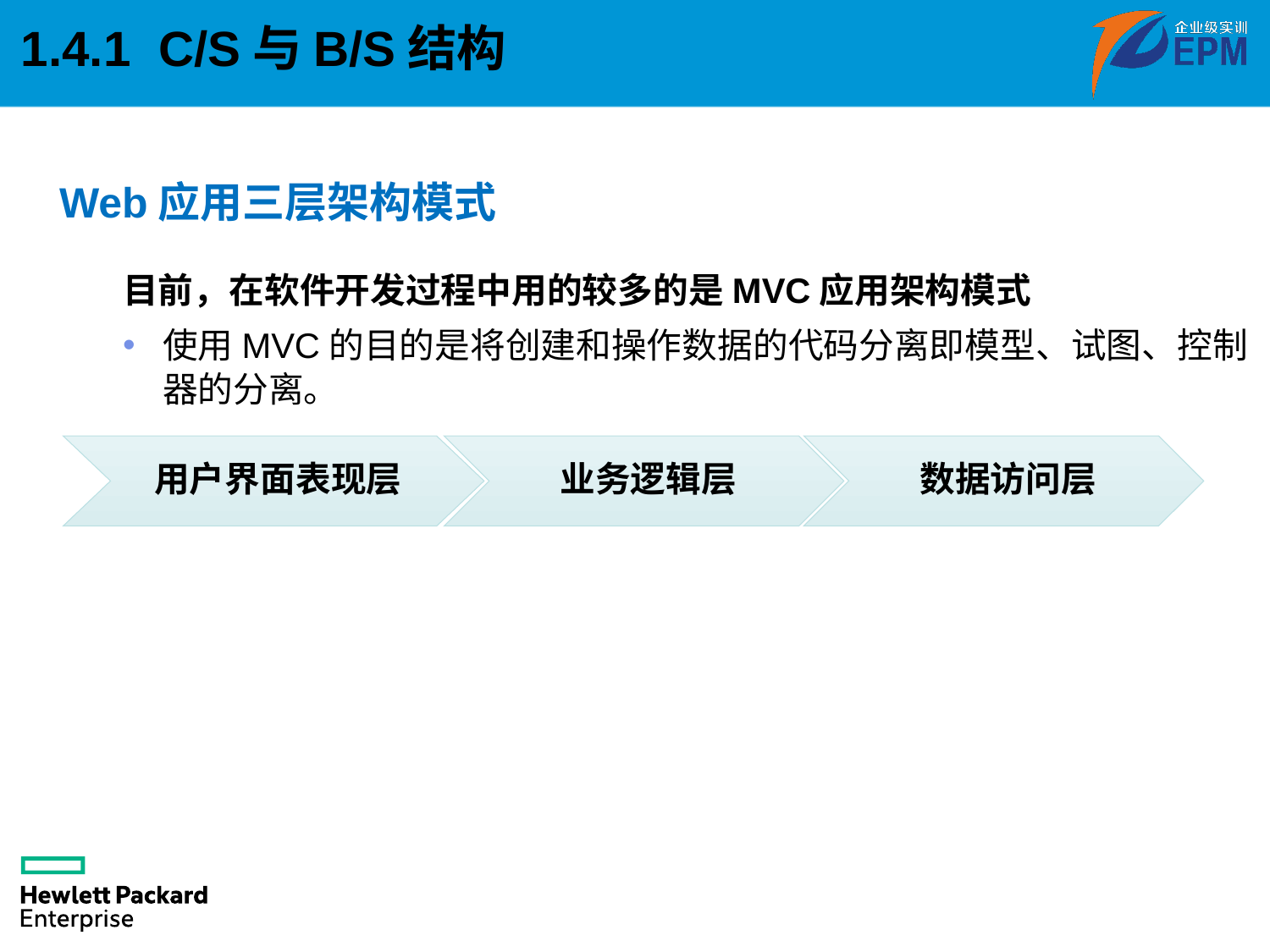

1.4.1  C/S与B/S结构
Web应用三层架构模式

目前，在软件开发过程中用的较多的是MVC应用架构模式
使用MVC的目的是将创建和操作数据的代码分离即模型、试图、控制器的分离。
用户界面表现层
业务逻辑层
数据访问层